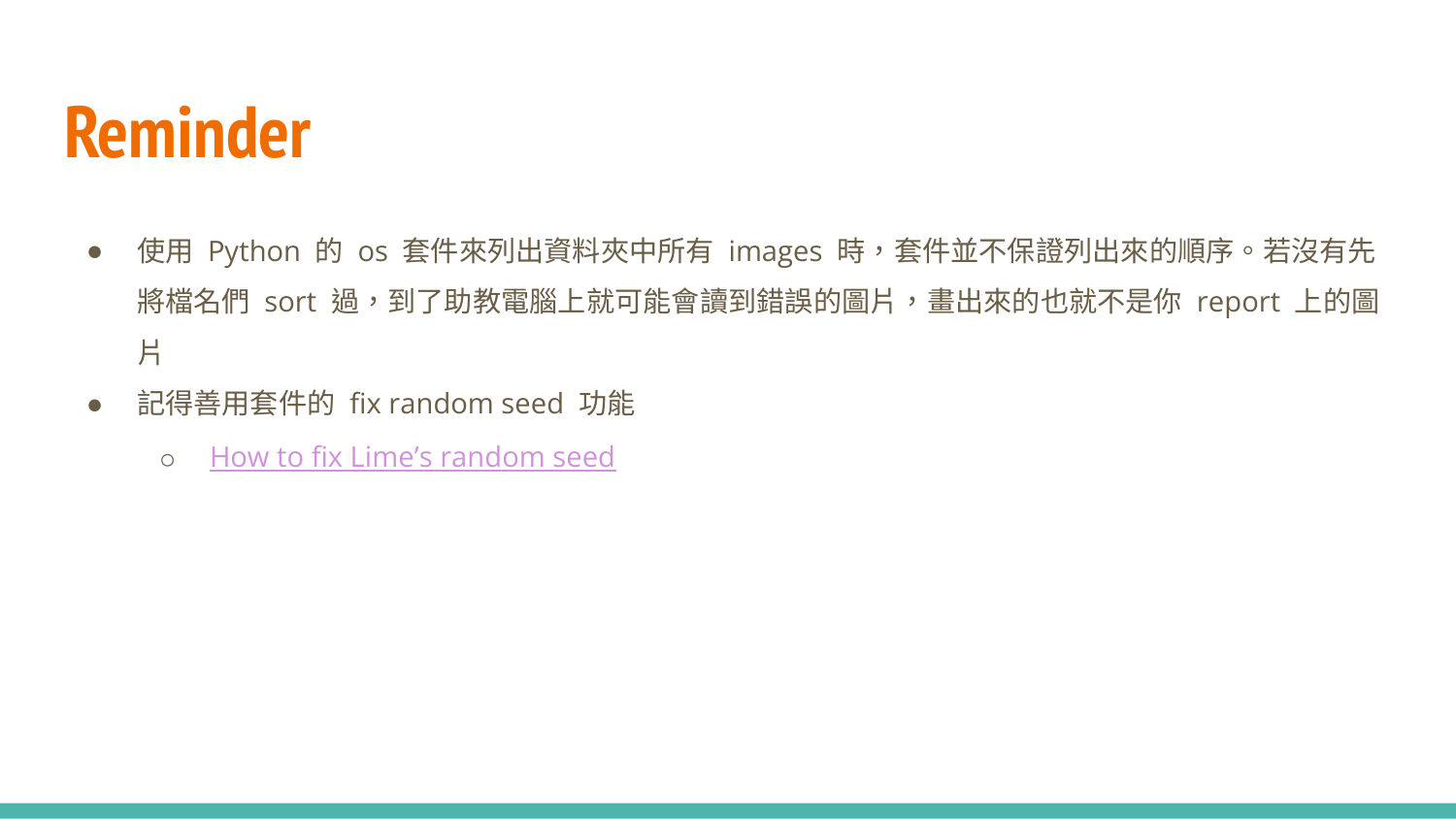

# Reminder
使用 Python 的 os 套件來列出資料夾中所有 images 時，套件並不保證列出來的順序。若沒有先將檔名們 sort 過，到了助教電腦上就可能會讀到錯誤的圖片，畫出來的也就不是你 report 上的圖片
記得善用套件的 fix random seed 功能
How to fix Lime’s random seed